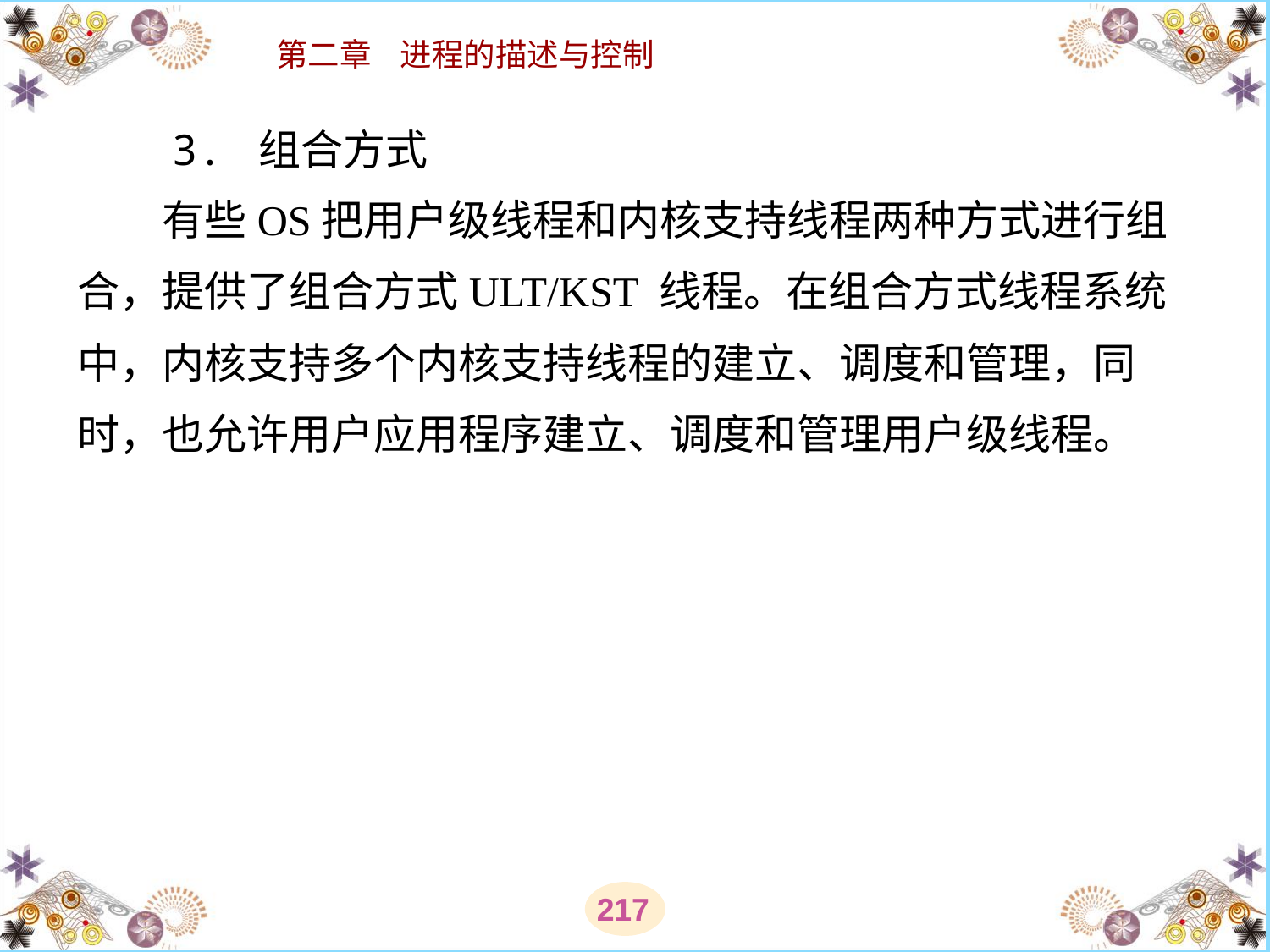

# 3. 组合方式 　　有些OS把用户级线程和内核支持线程两种方式进行组合，提供了组合方式ULT/KST 线程。在组合方式线程系统中，内核支持多个内核支持线程的建立、调度和管理，同时，也允许用户应用程序建立、调度和管理用户级线程。